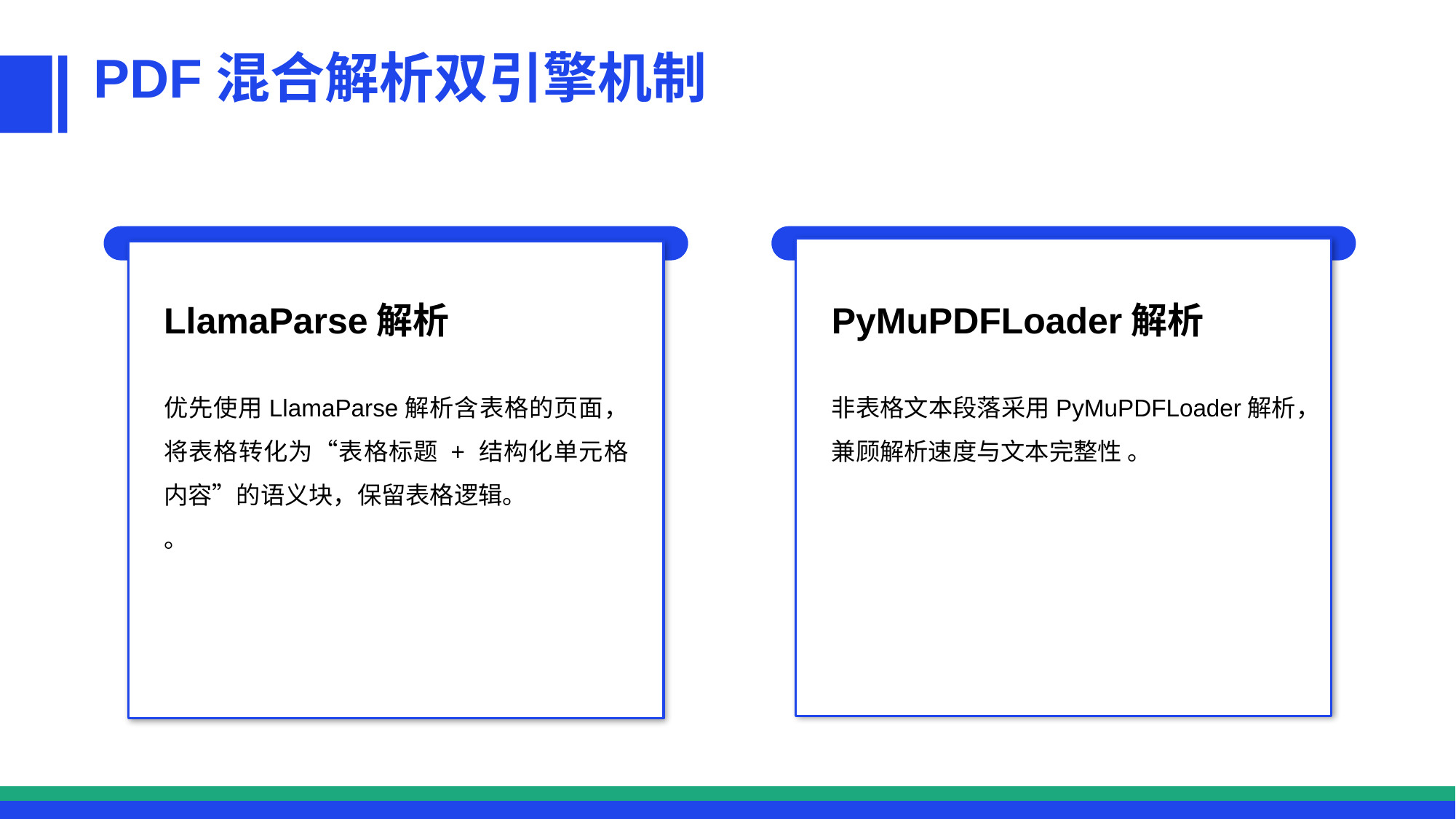

PDF混合解析双引擎机制

LlamaParse解析
PyMuPDFLoader解析
优先使用LlamaParse解析含表格的页面，将表格转化为“表格标题 + 结构化单元格内容”的语义块，保留表格逻辑。
。
非表格文本段落采用PyMuPDFLoader解析，兼顾解析速度与文本完整性 。